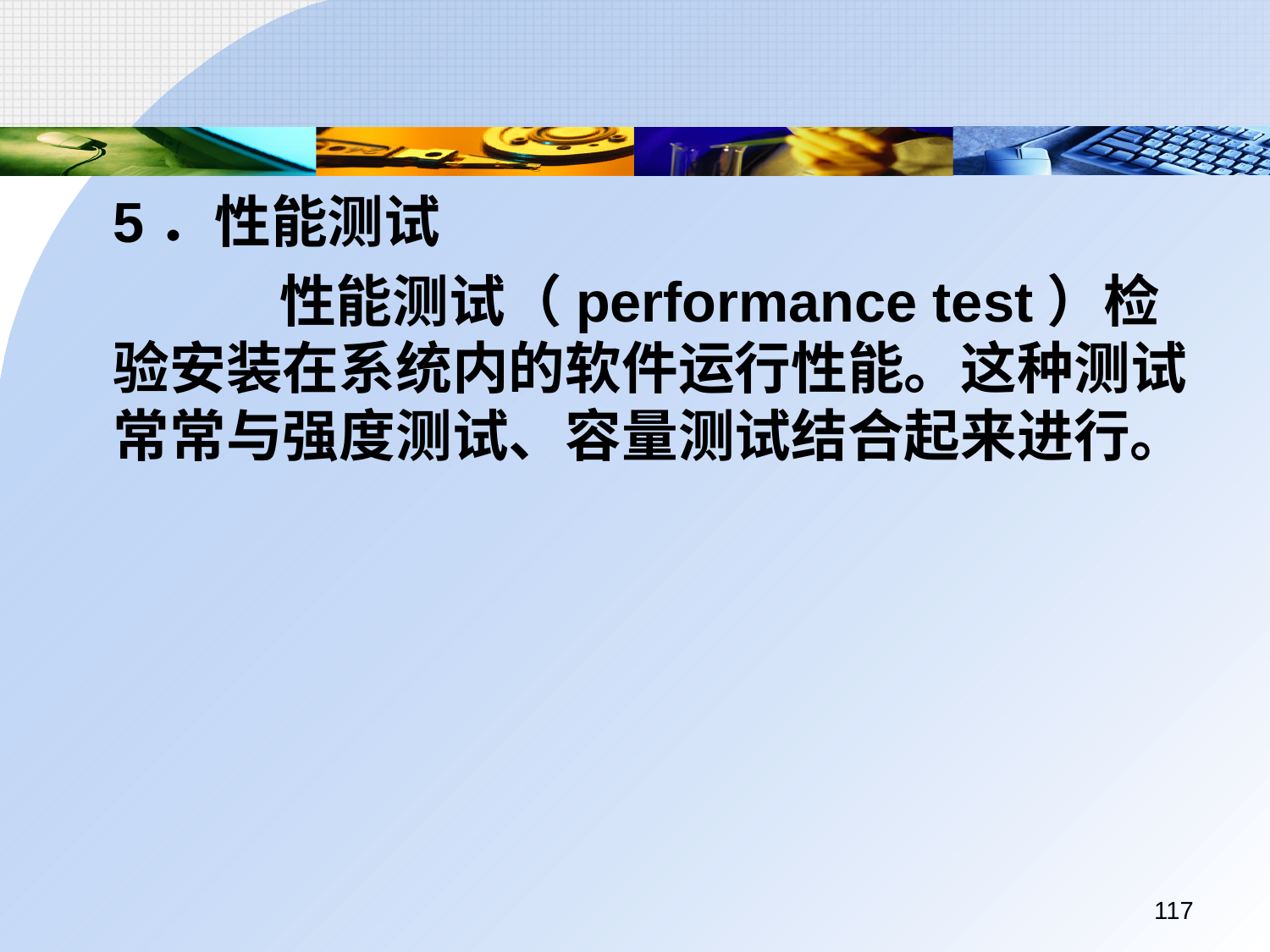

5．性能测试
		  性能测试（performance test）检验安装在系统内的软件运行性能。这种测试常常与强度测试、容量测试结合起来进行。
117